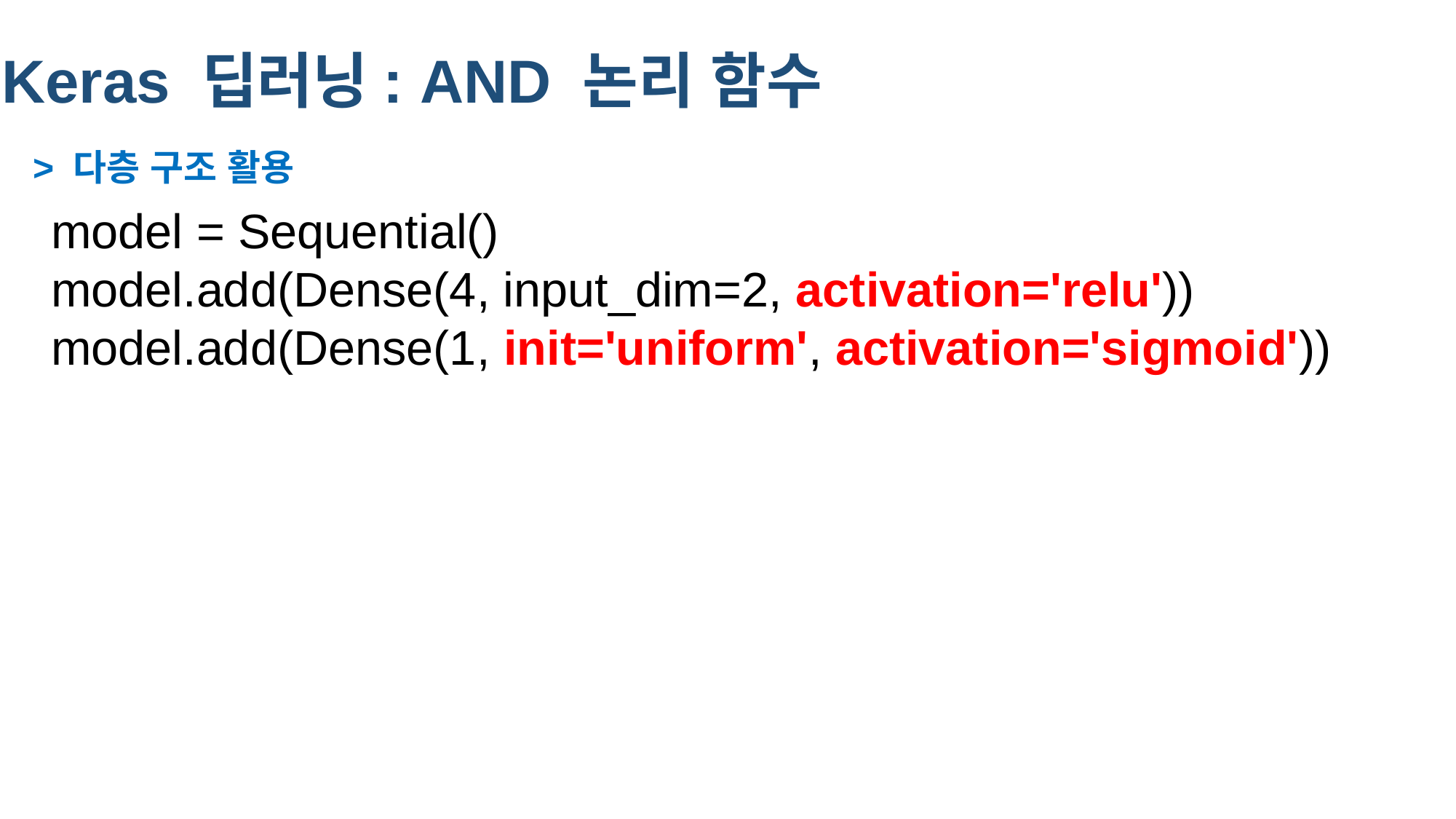

Keras 딥러닝: AND 논리 함수
> 다층 구조 활용
model = Sequential()
model.add(Dense(4, input_dim=2, activation='relu'))
model.add(Dense(1, init='uniform', activation='sigmoid'))